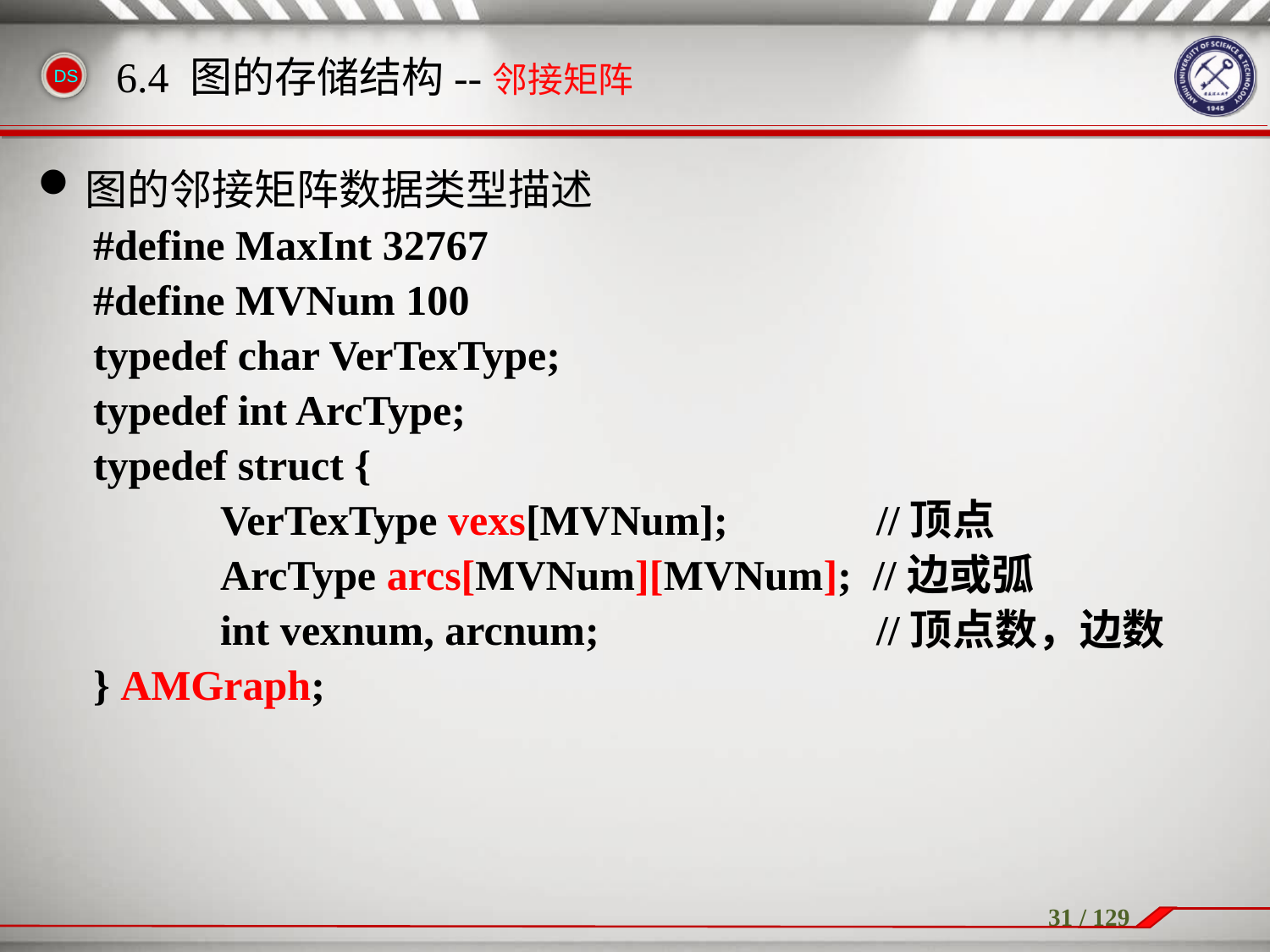

图的邻接矩阵数据类型描述
#define MaxInt 32767
#define MVNum 100
typedef char VerTexType;
typedef int ArcType;
typedef struct {
	VerTexType vexs[MVNum]; 	  //顶点
	ArcType arcs[MVNum][MVNum];  //边或弧
	int vexnum, arcnum;			  //顶点数，边数
} AMGraph;

6.4 图的存储结构--邻接矩阵